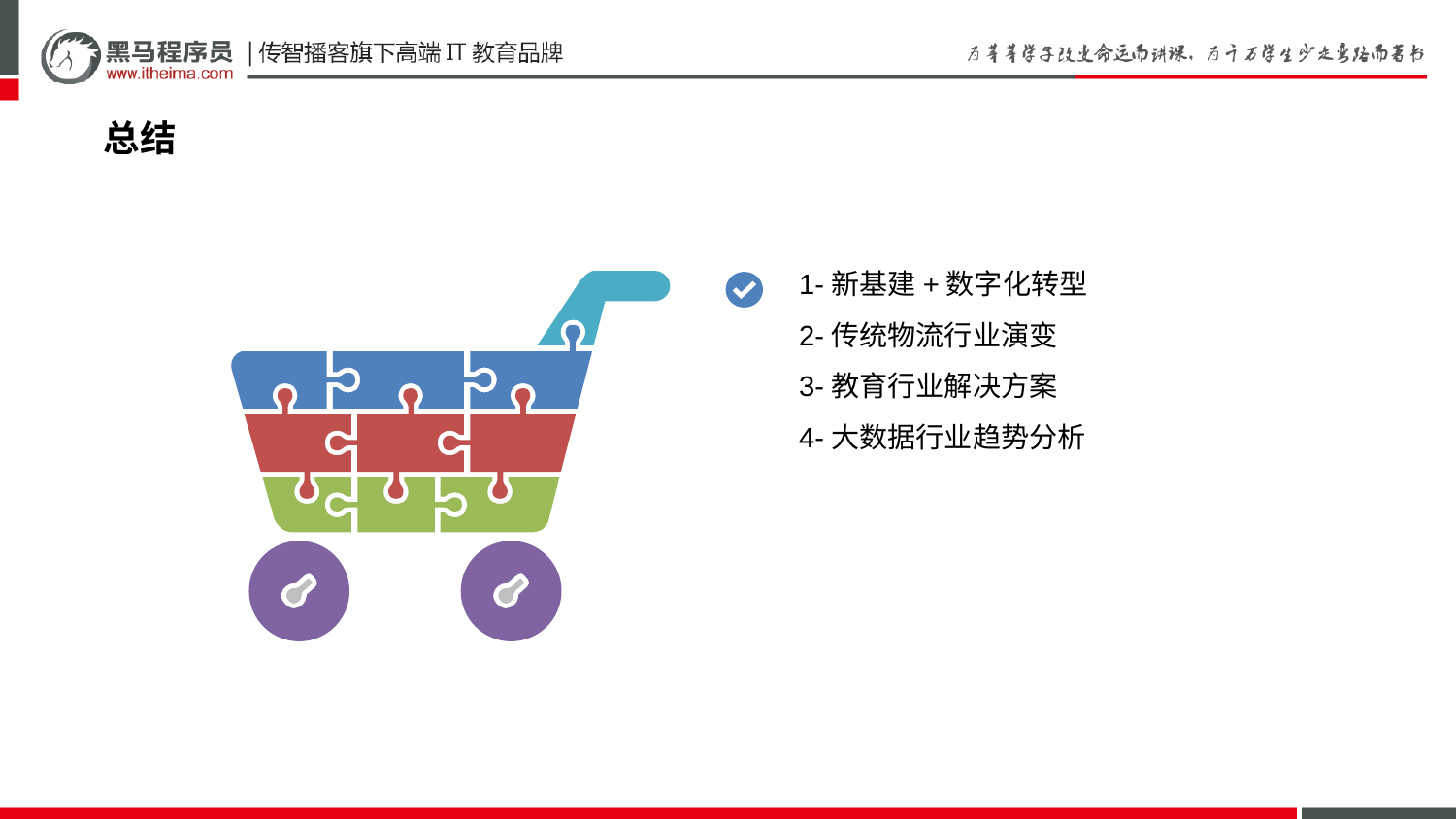

总结
1-新基建+数字化转型
2-传统物流行业演变
3-教育行业解决方案
4-大数据行业趋势分析